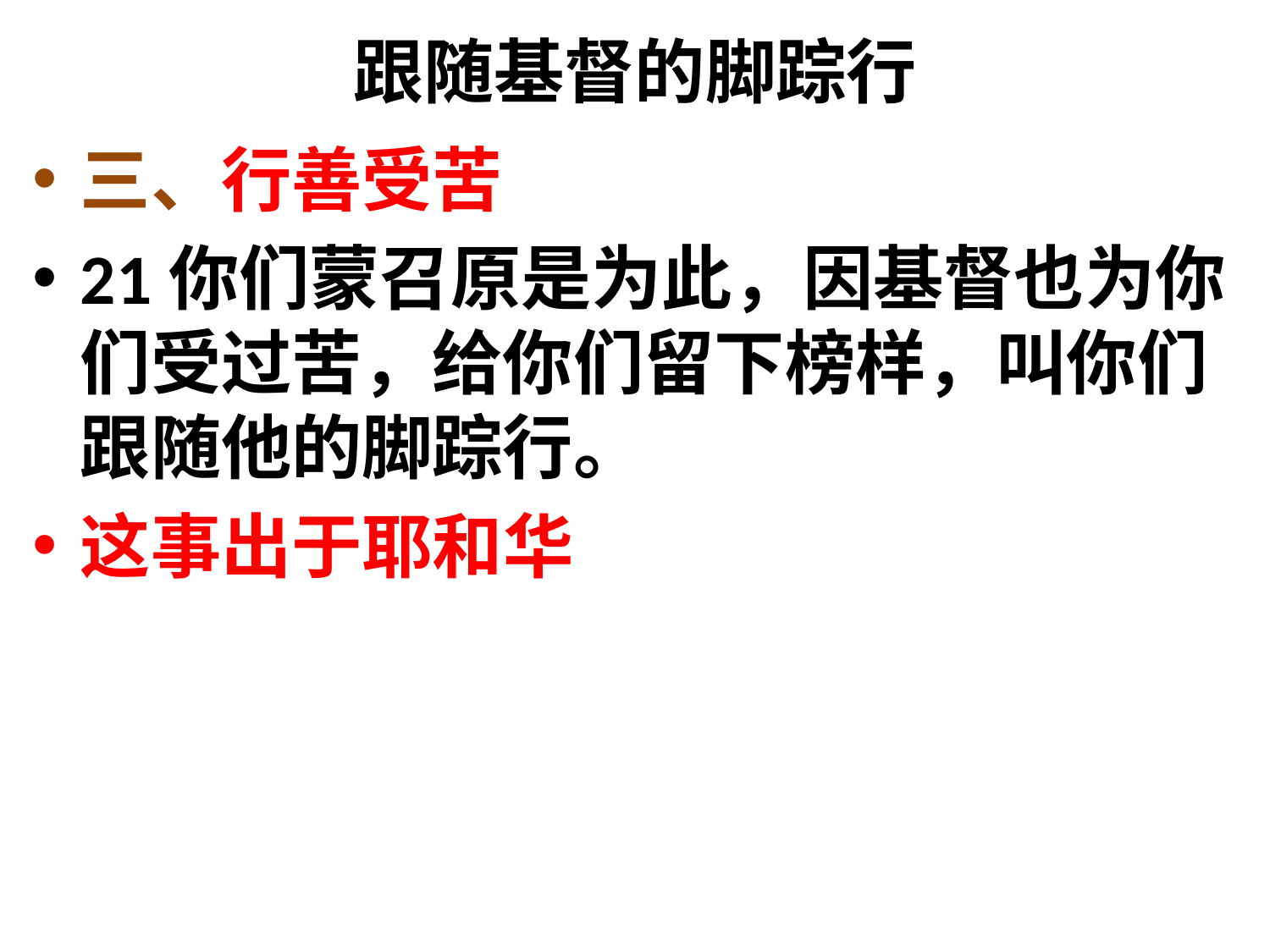

# 跟随基督的脚踪行
三、行善受苦
21你们蒙召原是为此，因基督也为你们受过苦，给你们留下榜样，叫你们跟随他的脚踪行。
这事出于耶和华